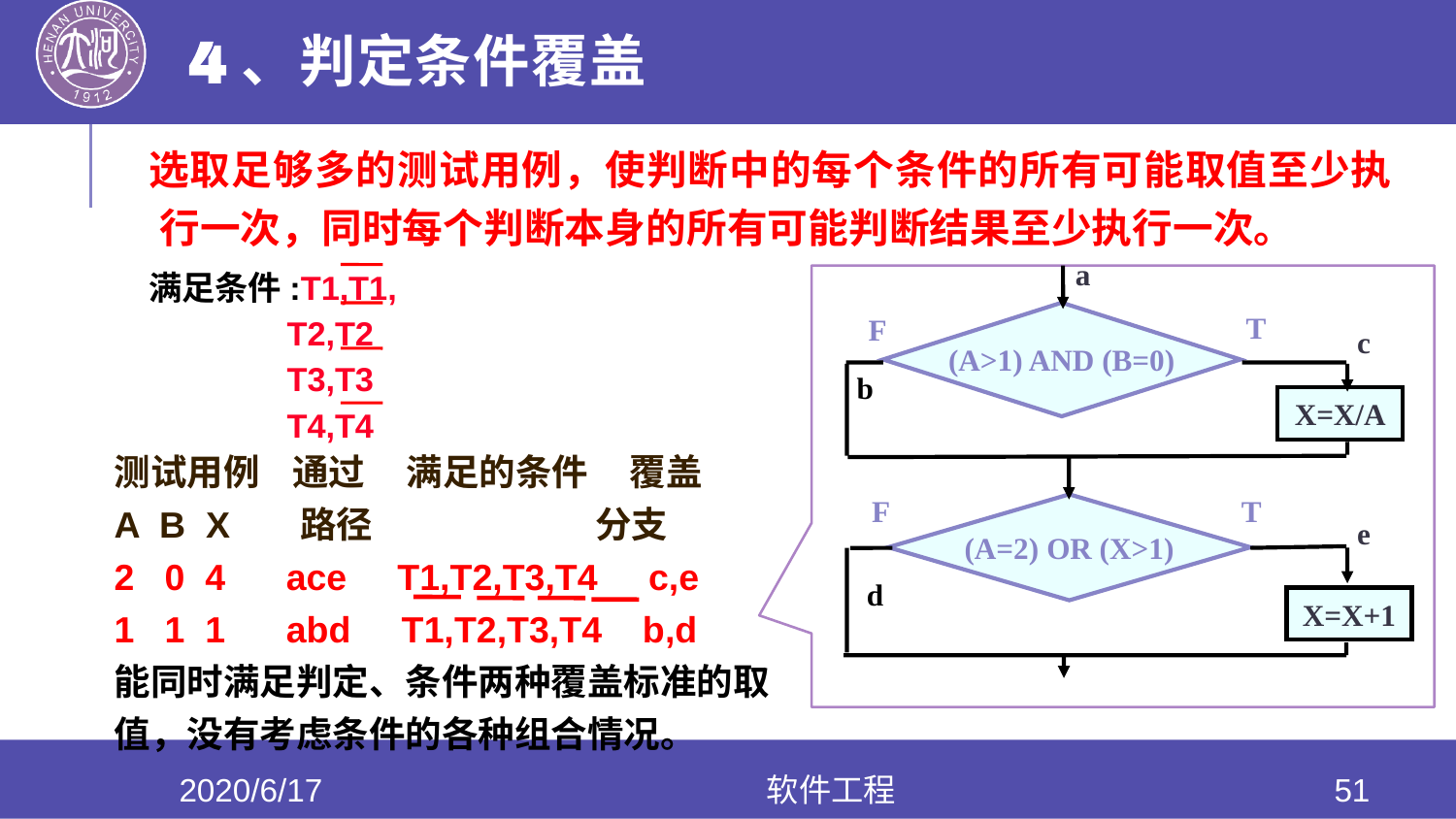

# 4、判定条件覆盖
选取足够多的测试用例，使判断中的每个条件的所有可能取值至少执行一次，同时每个判断本身的所有可能判断结果至少执行一次。

a

(A>1) AND (B=0)
T
F
c

b
X=X/A

F
T

(A=2) OR (X>1)
e

d
X=X+1

满足条件:T1,T1,
               T2,T2
               T3,T3
               T4,T4

测试用例    通过     满足的条件     覆盖
A  B  X      路径                           分支
2   0  4      ace     T1,T2,T3,T4     c,e
1   1  1      abd     T1,T2,T3,T4    b,d
能同时满足判定、条件两种覆盖标准的取值，没有考虑条件的各种组合情况。

2020/6/17
软件工程
51